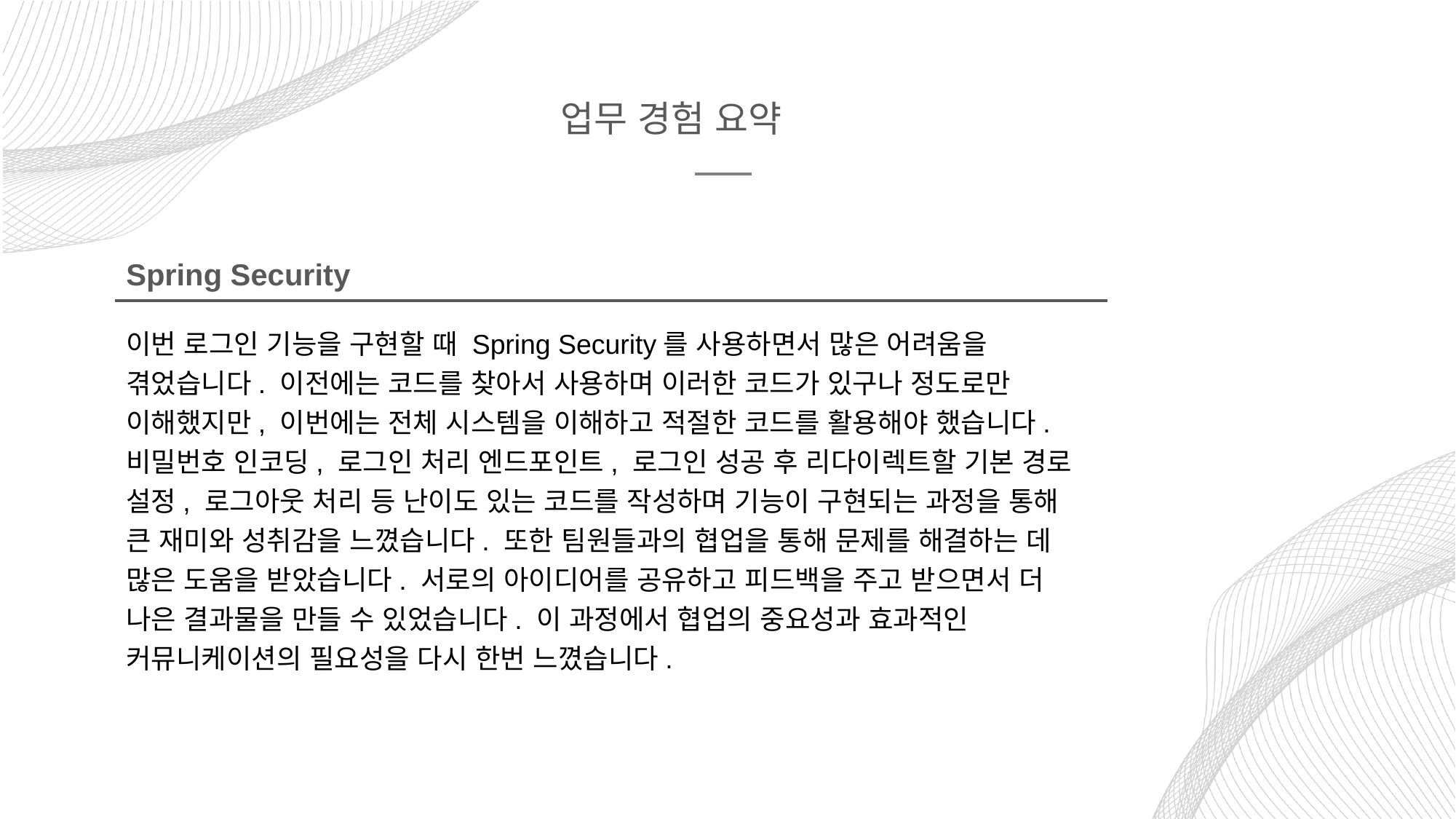

업무 경험 요약
Spring Security
이번 로그인 기능을 구현할 때 Spring Security를 사용하면서 많은 어려움을 겪었습니다. 이전에는 코드를 찾아서 사용하며 이러한 코드가 있구나 정도로만 이해했지만, 이번에는 전체 시스템을 이해하고 적절한 코드를 활용해야 했습니다. 비밀번호 인코딩, 로그인 처리 엔드포인트, 로그인 성공 후 리다이렉트할 기본 경로 설정, 로그아웃 처리 등 난이도 있는 코드를 작성하며 기능이 구현되는 과정을 통해 큰 재미와 성취감을 느꼈습니다. 또한 팀원들과의 협업을 통해 문제를 해결하는 데 많은 도움을 받았습니다. 서로의 아이디어를 공유하고 피드백을 주고 받으면서 더 나은 결과물을 만들 수 있었습니다. 이 과정에서 협업의 중요성과 효과적인 커뮤니케이션의 필요성을 다시 한번 느꼈습니다.